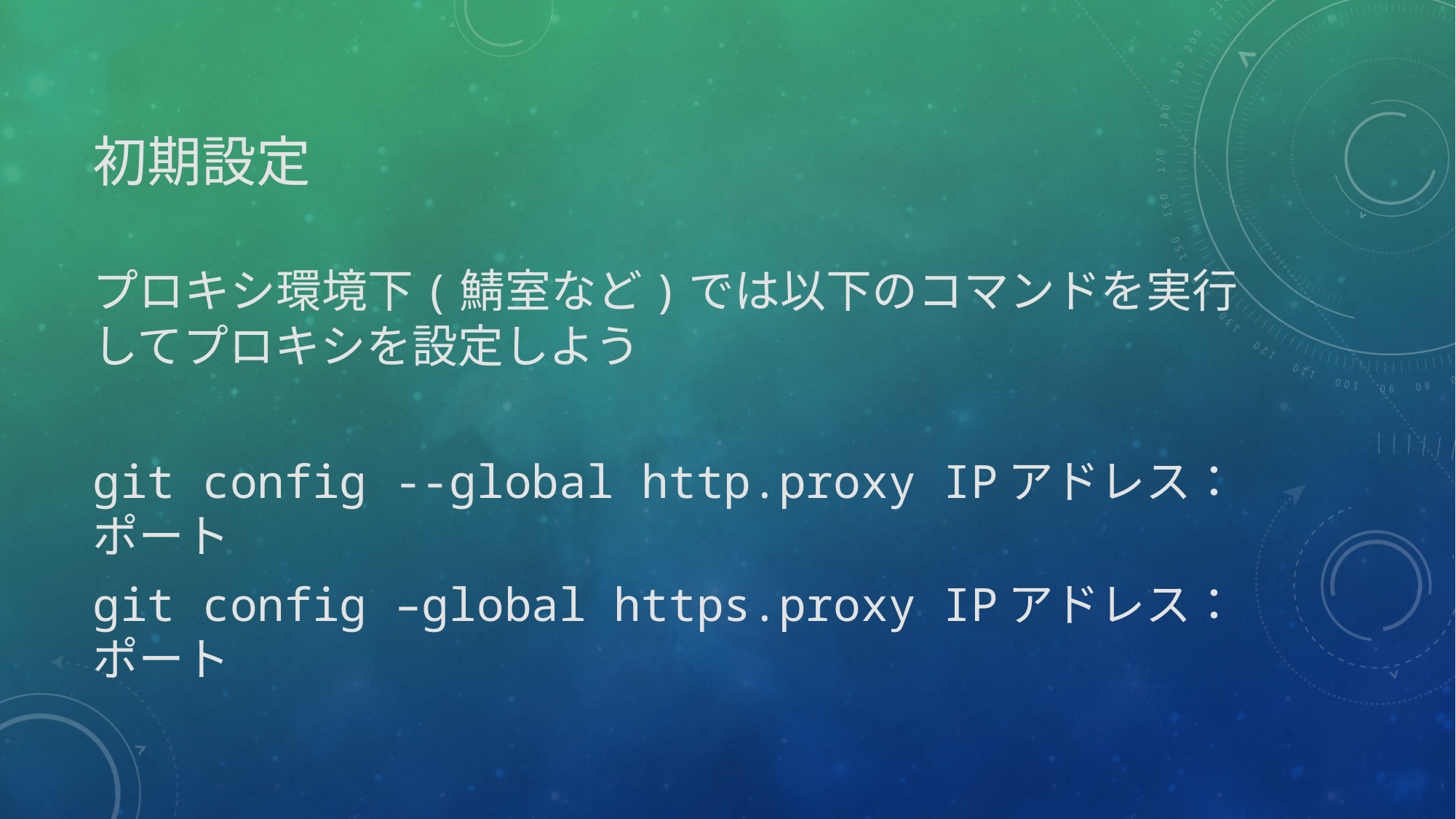

# 初期設定
プロキシ環境下(鯖室など)では以下のコマンドを実行してプロキシを設定しよう

git config --global http.proxy IPアドレス：ポート
git config –global https.proxy IPアドレス：ポート